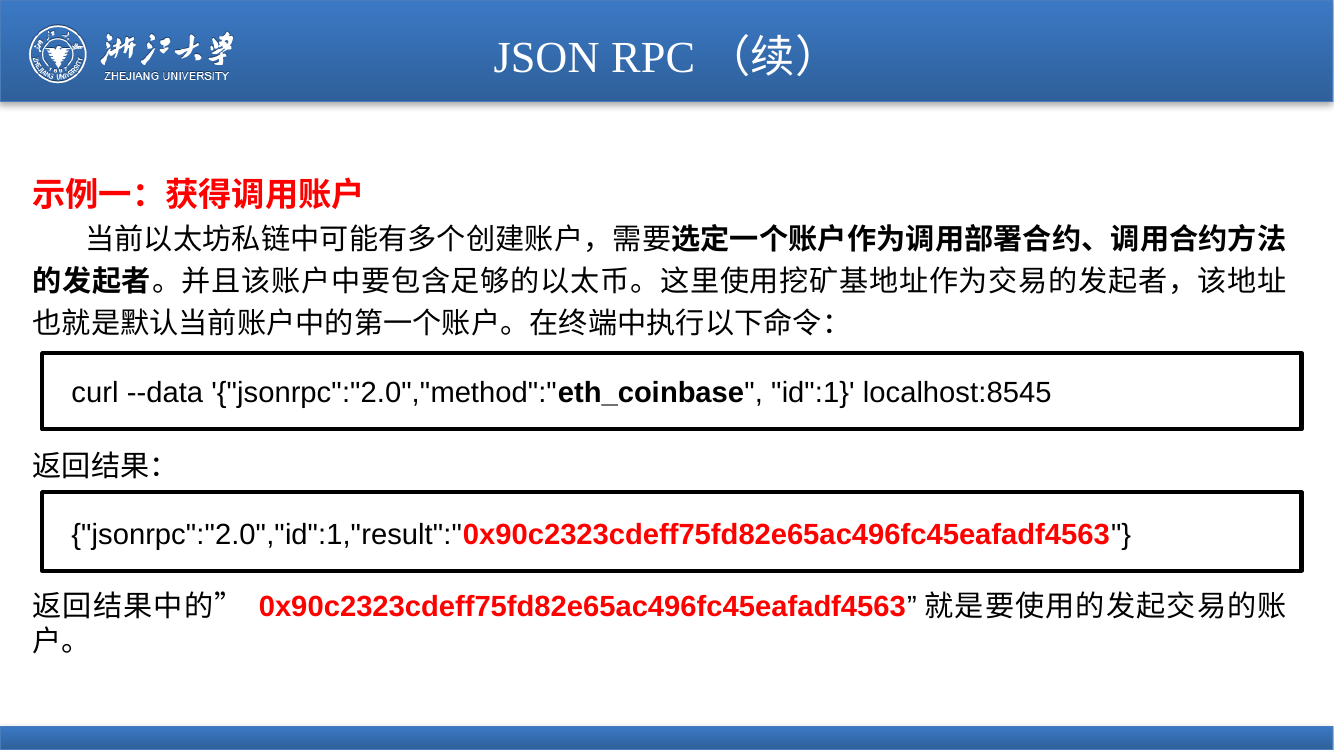

# JSON RPC（续）

示例一：获得调用账户
       当前以太坊私链中可能有多个创建账户，需要选定一个账户作为调用部署合约、调用合约方法的发起者。并且该账户中要包含足够的以太币。这里使用挖矿基地址作为交易的发起者，该地址也就是默认当前账户中的第一个账户。在终端中执行以下命令：

返回结果：

返回结果中的” 0x90c2323cdeff75fd82e65ac496fc45eafadf4563”就是要使用的发起交易的账户。

curl --data '{"jsonrpc":"2.0","method":"eth_coinbase", "id":1}' localhost:8545

{"jsonrpc":"2.0","id":1,"result":"0x90c2323cdeff75fd82e65ac496fc45eafadf4563"}